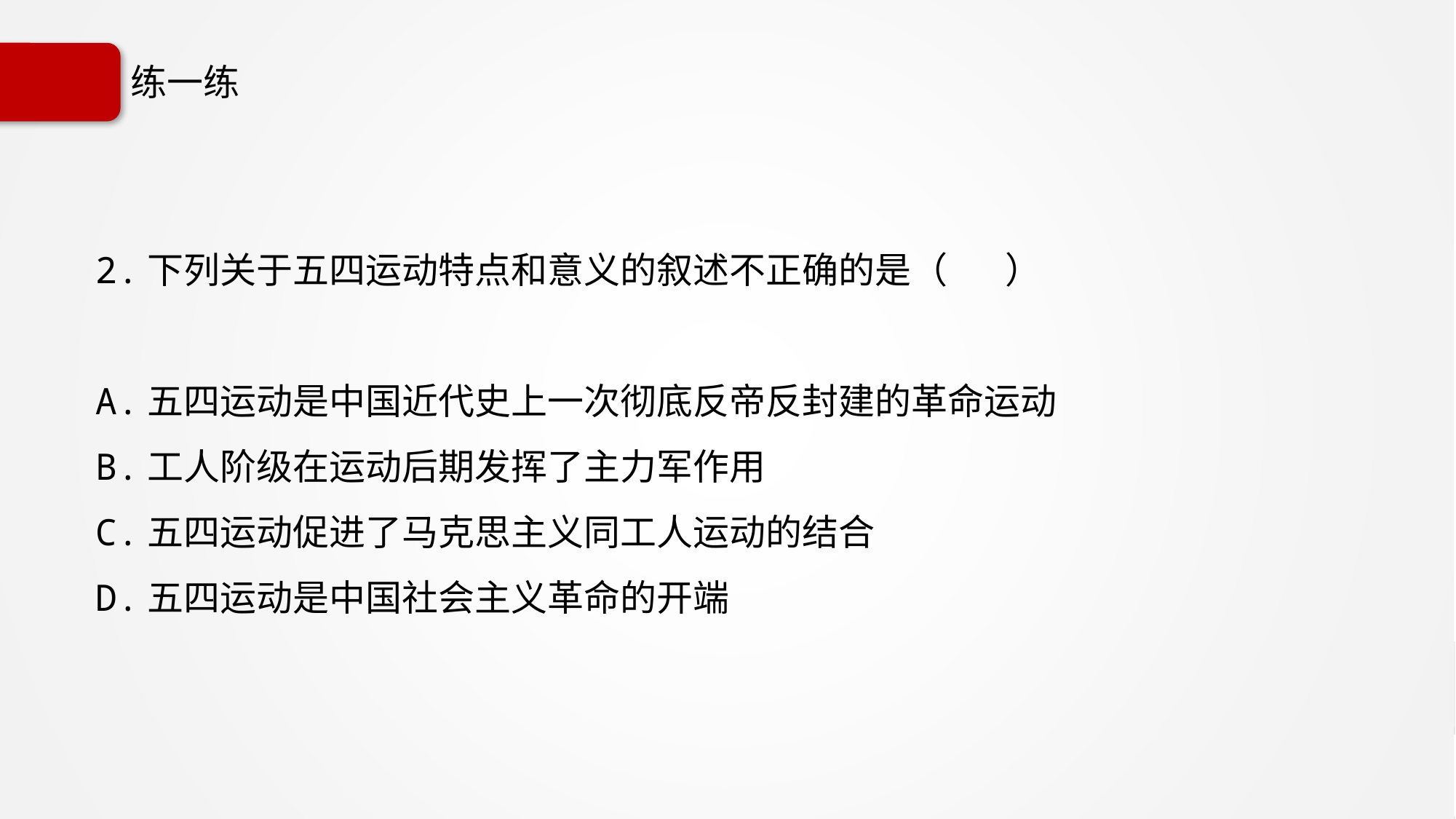

# 练一练
2.下列关于五四运动特点和意义的叙述不正确的是（       ）
A.五四运动是中国近代史上一次彻底反帝反封建的革命运动
B.工人阶级在运动后期发挥了主力军作用
C.五四运动促进了马克思主义同工人运动的结合
D.五四运动是中国社会主义革命的开端